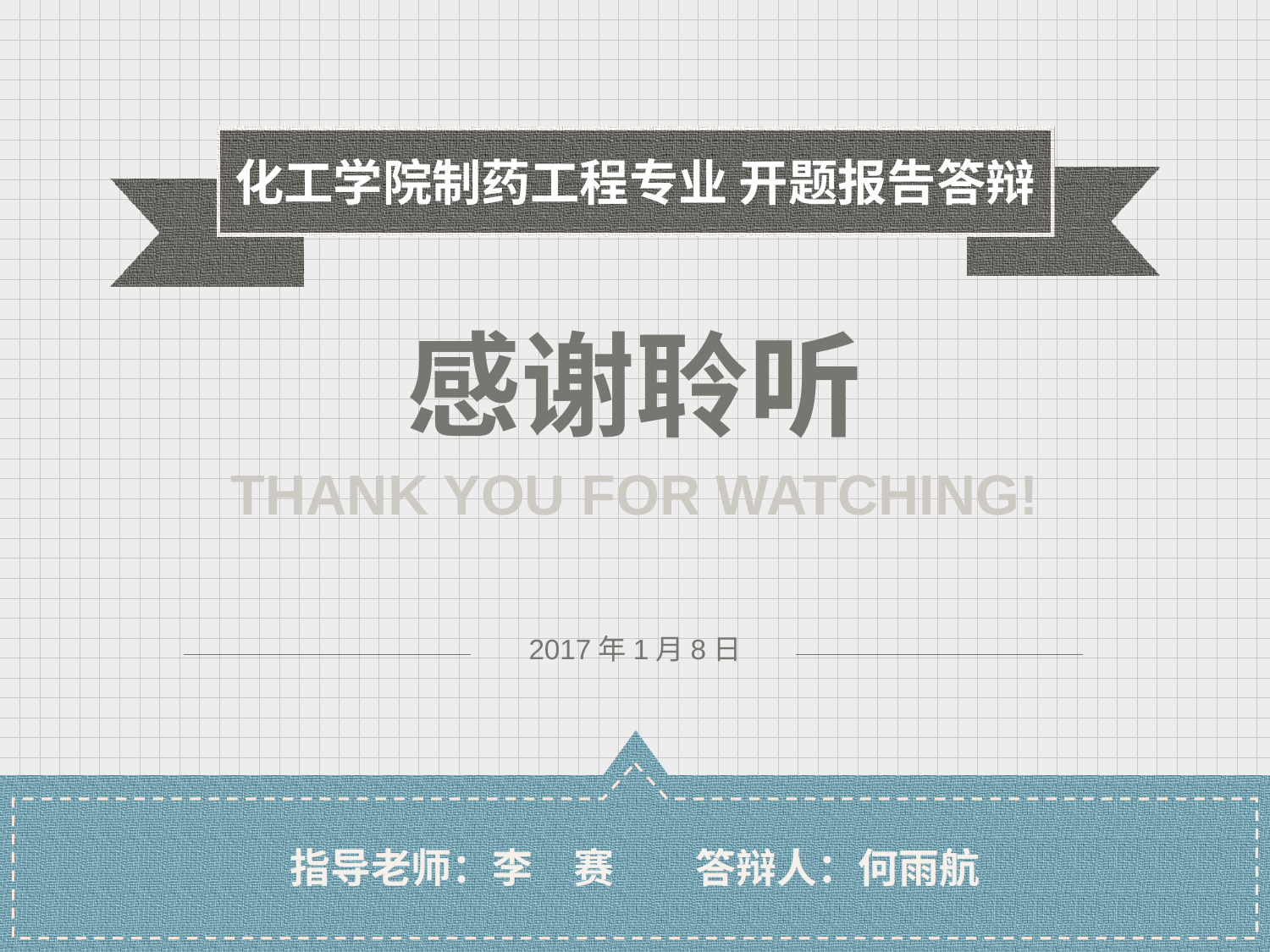

化工学院制药工程专业 开题报告答辩
感谢聆听
THANK YOU FOR WATCHING!
2017年1月8日
指导老师：李　赛　　答辩人：何雨航